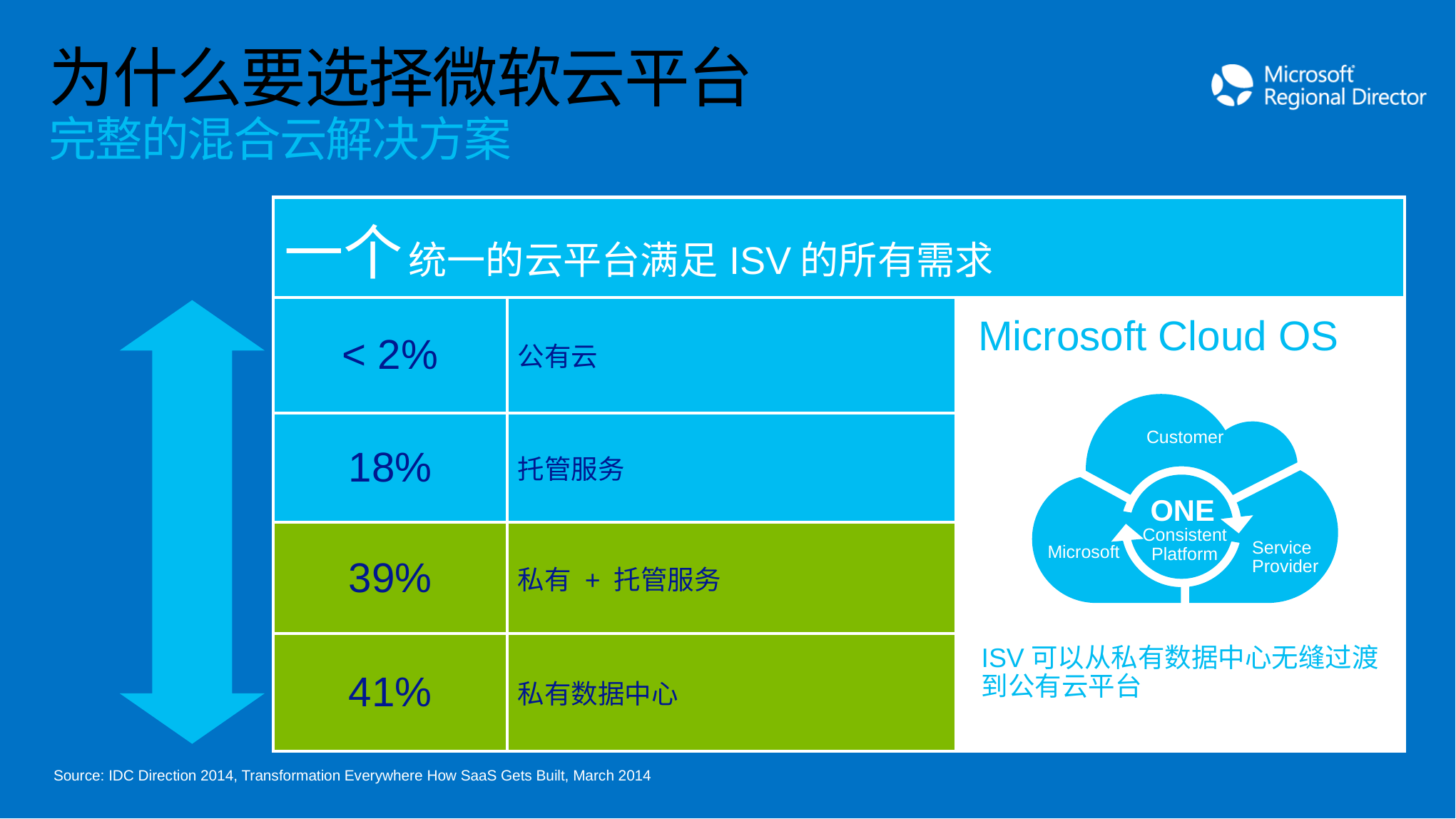

# 为什么要选择微软云平台 完整的混合云解决方案
| 一个 统一的云平台满足ISV的所有需求 |  |  |
| --- | --- | --- |
| < 2% | 公有云 |  |
| 18% | 托管服务 |  |
| 39% | 私有 + 托管服务 |  |
| 41% | 私有数据中心 |  |
Microsoft Cloud OS

Customer
ONE
Consistent
Platform
Service
Provider
Microsoft
ISV可以从私有数据中心无缝过渡到公有云平台
Source: IDC Direction 2014, Transformation Everywhere How SaaS Gets Built, March 2014